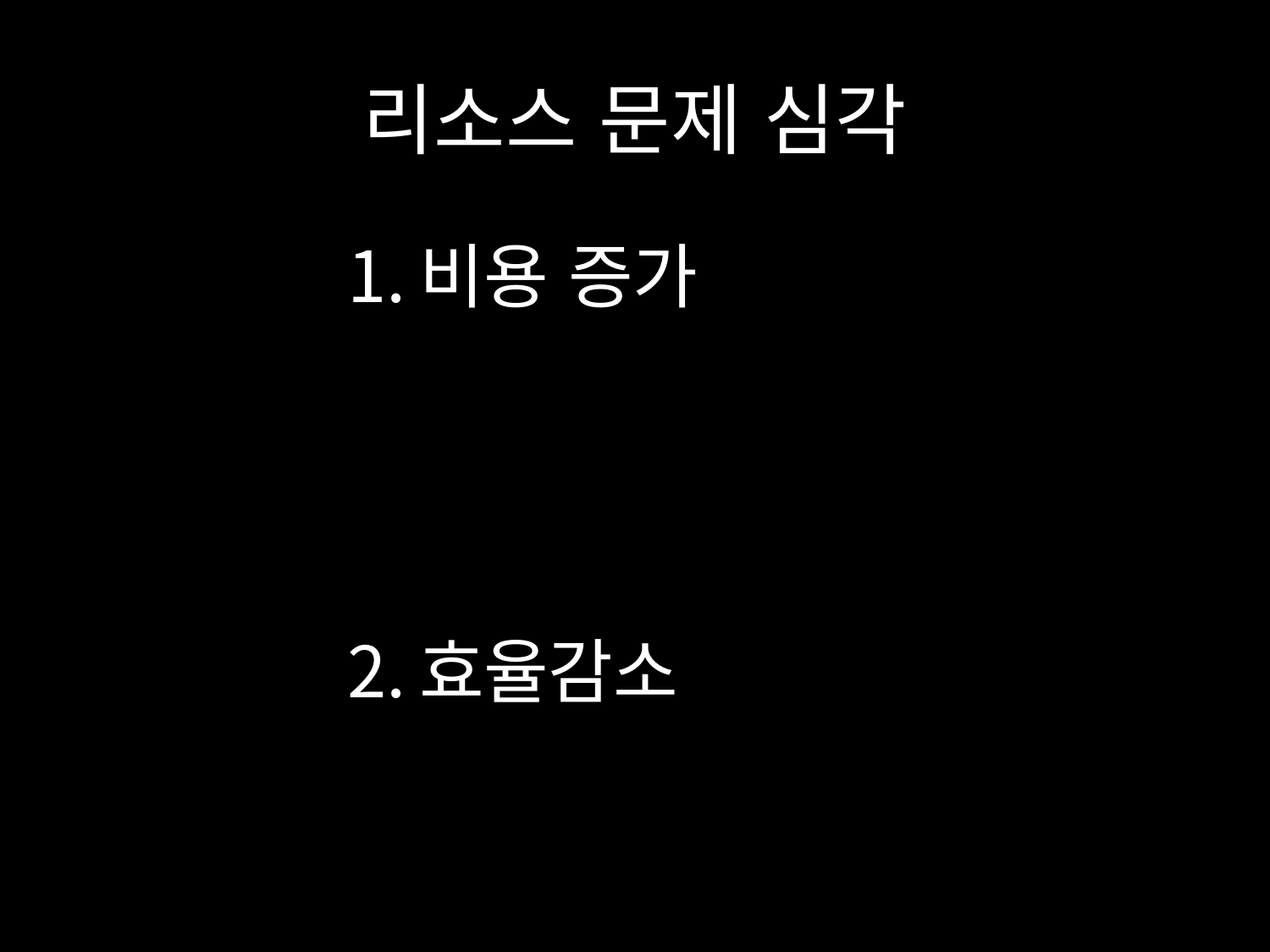

# 리소스 문제 심각
비용 증가

효율감소